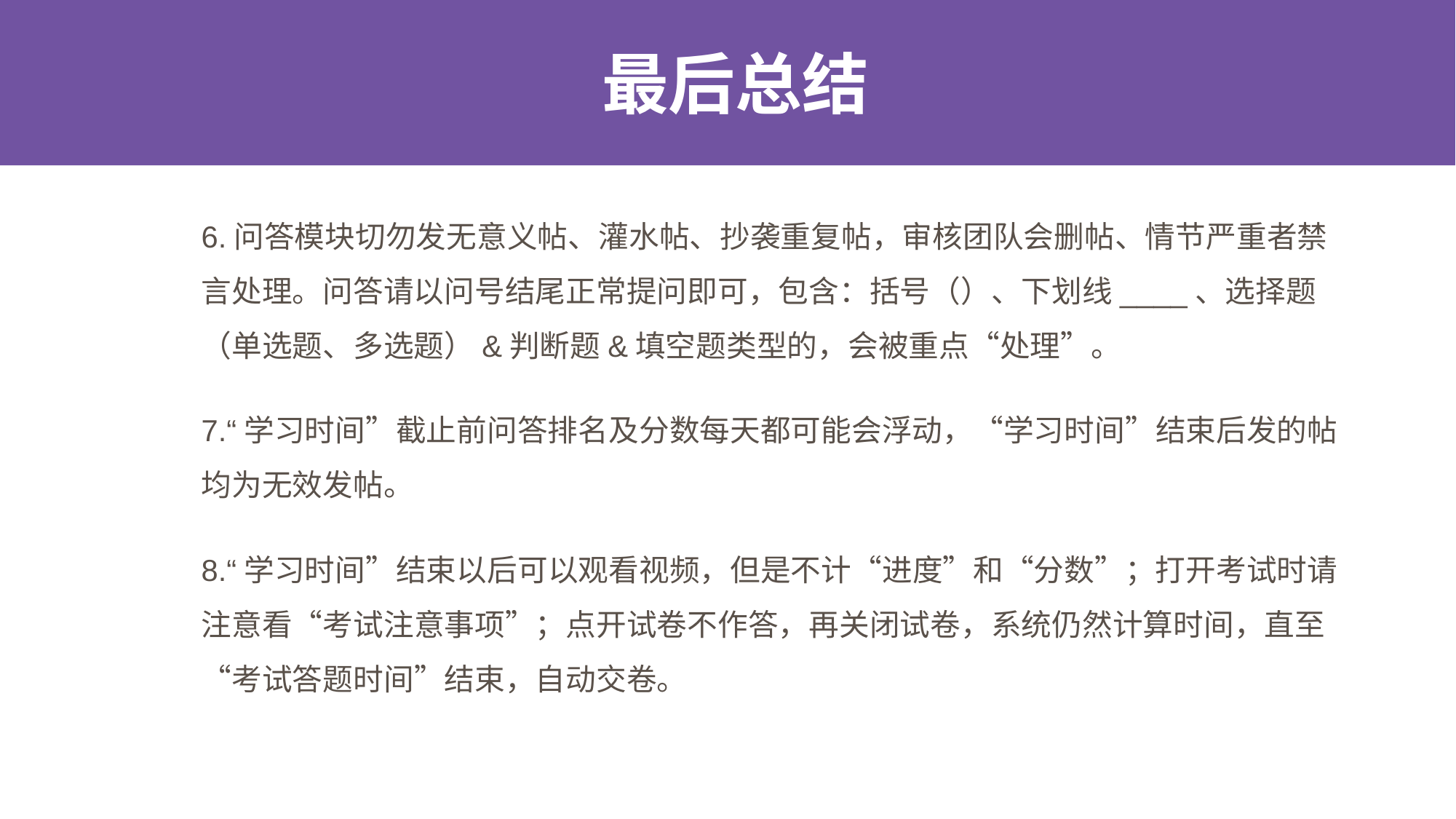

最后总结
6.问答模块切勿发无意义帖、灌水帖、抄袭重复帖，审核团队会删帖、情节严重者禁言处理。问答请以问号结尾正常提问即可，包含：括号（）、下划线____、选择题（单选题、多选题）&判断题&填空题类型的，会被重点“处理”。
7.“学习时间”截止前问答排名及分数每天都可能会浮动，“学习时间”结束后发的帖均为无效发帖。
8.“学习时间”结束以后可以观看视频，但是不计“进度”和“分数”；打开考试时请注意看“考试注意事项”；点开试卷不作答，再关闭试卷，系统仍然计算时间，直至“考试答题时间”结束，自动交卷。